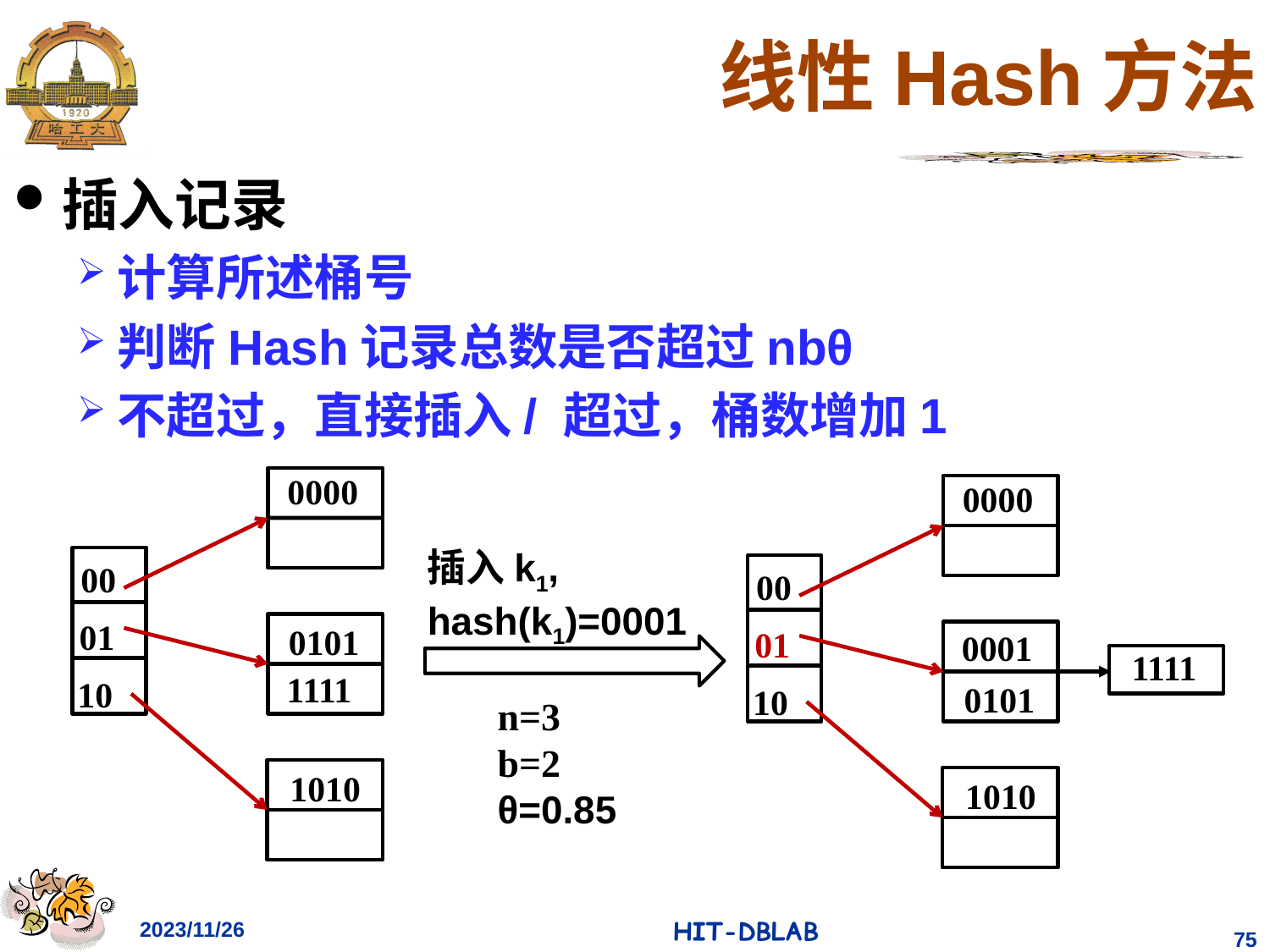

# 线性Hash方法
插入记录
计算所述桶号
判断Hash记录总数是否超过nbθ
不超过，直接插入/ 超过，桶数增加1

0000

00
01

0101
1111
10

1010
0000

00
01

1111
0101
10

1010
0001

插入k1, hash(k1)=0001
n=3
b=2
θ=0.85
2023/11/26
HIT-DBLAB
75